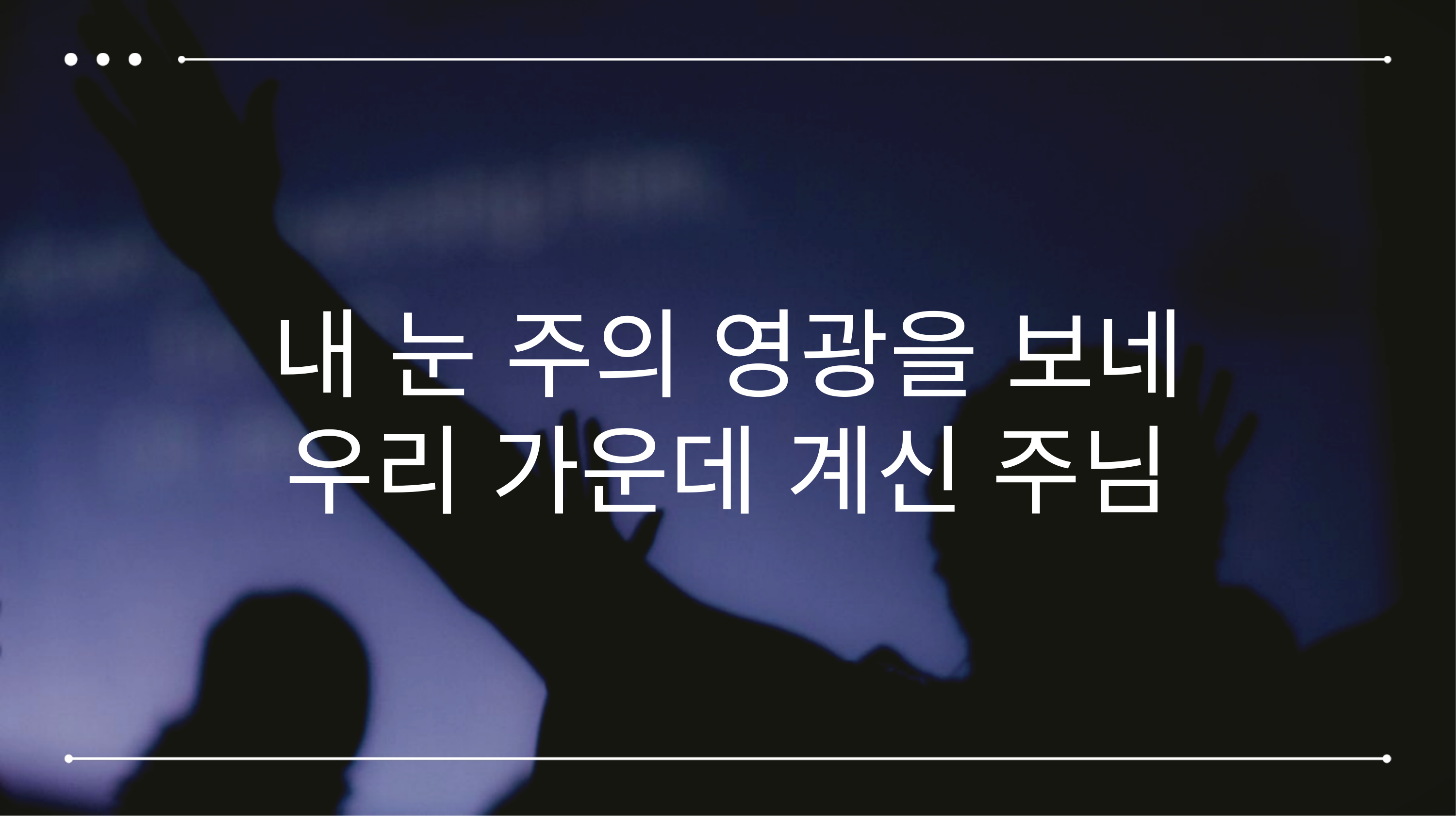

# 내 눈 주의 영광을 보네
우리 가운데 계신 주님